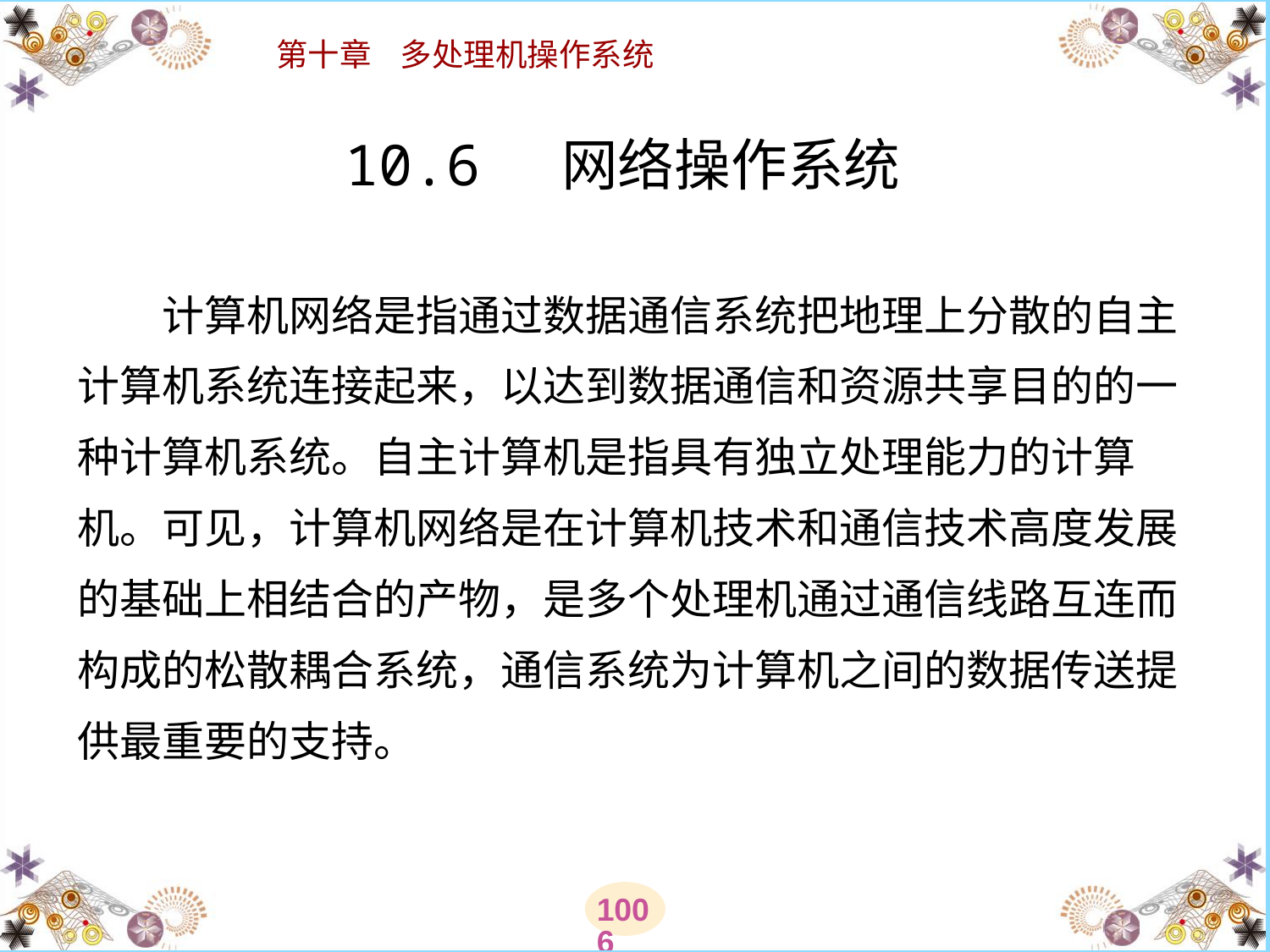

# 10.6  网络操作系统 　　计算机网络是指通过数据通信系统把地理上分散的自主计算机系统连接起来，以达到数据通信和资源共享目的的一种计算机系统。自主计算机是指具有独立处理能力的计算机。可见，计算机网络是在计算机技术和通信技术高度发展的基础上相结合的产物，是多个处理机通过通信线路互连而构成的松散耦合系统，通信系统为计算机之间的数据传送提供最重要的支持。